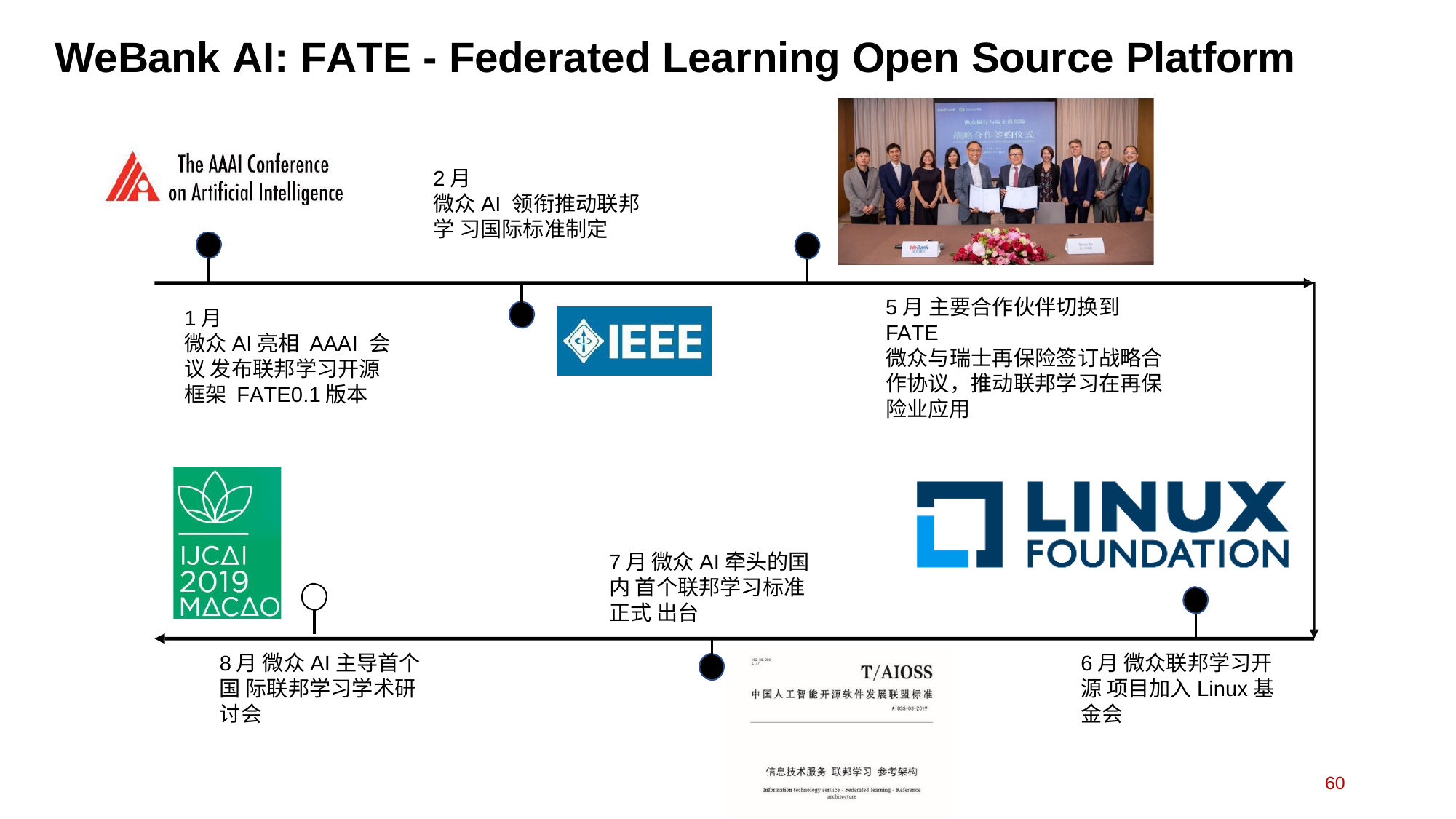

WeBank AI: FATE - Federated Learning Open Source Platform

2月
微众AI 领衔推动联邦学 习国际标准制定

5月 主要合作伙伴切换到FATE
微众与瑞士再保险签订战略合 作协议，推动联邦学习在再保 险业应用

1月
微众AI亮相 AAAI 会议 发布联邦学习开源框架 FATE0.1版本

7月 微众AI牵头的国内 首个联邦学习标准正式 出台

8月 微众AI主导首个国 际联邦学习学术研讨会
6月 微众联邦学习开源 项目加入Linux基金会

60